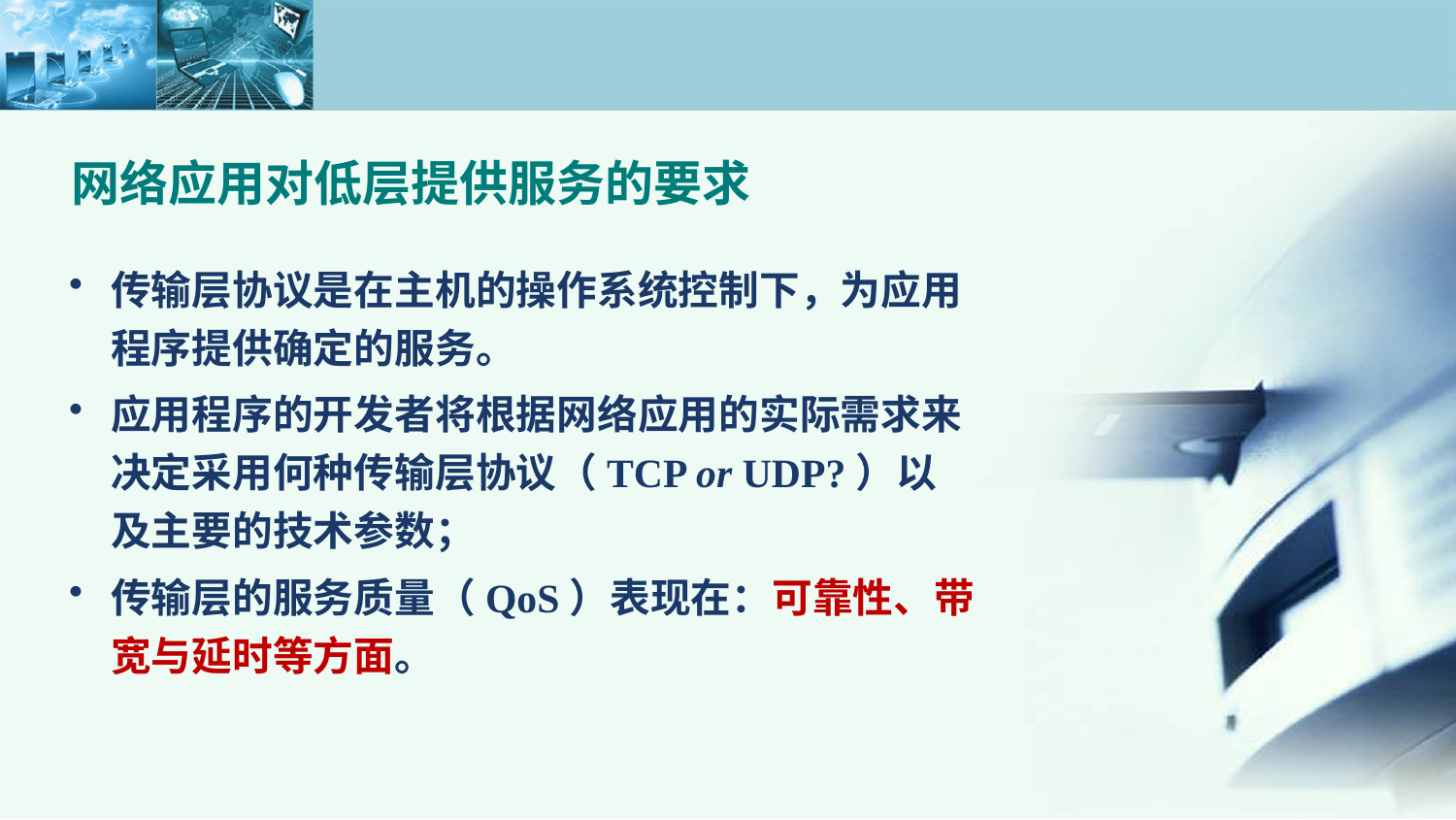

网络应用对低层提供服务的要求
传输层协议是在主机的操作系统控制下，为应用程序提供确定的服务。
应用程序的开发者将根据网络应用的实际需求来决定采用何种传输层协议（TCP or UDP?）以及主要的技术参数；
传输层的服务质量（QoS）表现在：可靠性、带宽与延时等方面。